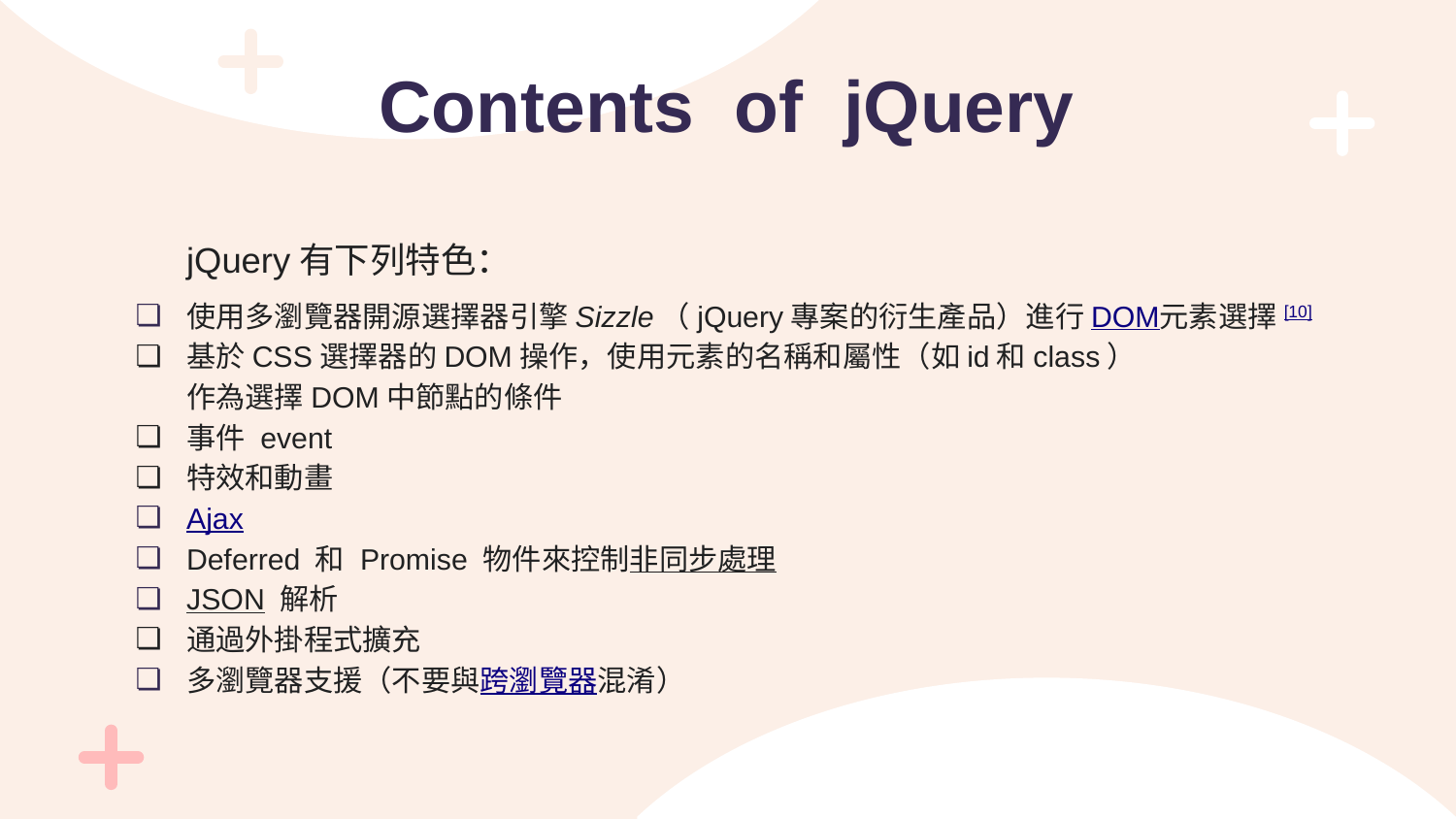

# Contents  of  jQuery
jQuery有下列特色：
使用多瀏覽器開源選擇器引擎Sizzle（jQuery專案的衍生產品）進行DOM元素選擇[10]
基於CSS選擇器的DOM操作，使用元素的名稱和屬性（如id和class）
作為選擇DOM中節點的條件
事件 event
特效和動畫
Ajax
Deferred 和 Promise 物件來控制非同步處理
JSON 解析
通過外掛程式擴充
多瀏覽器支援（不要與跨瀏覽器混淆）